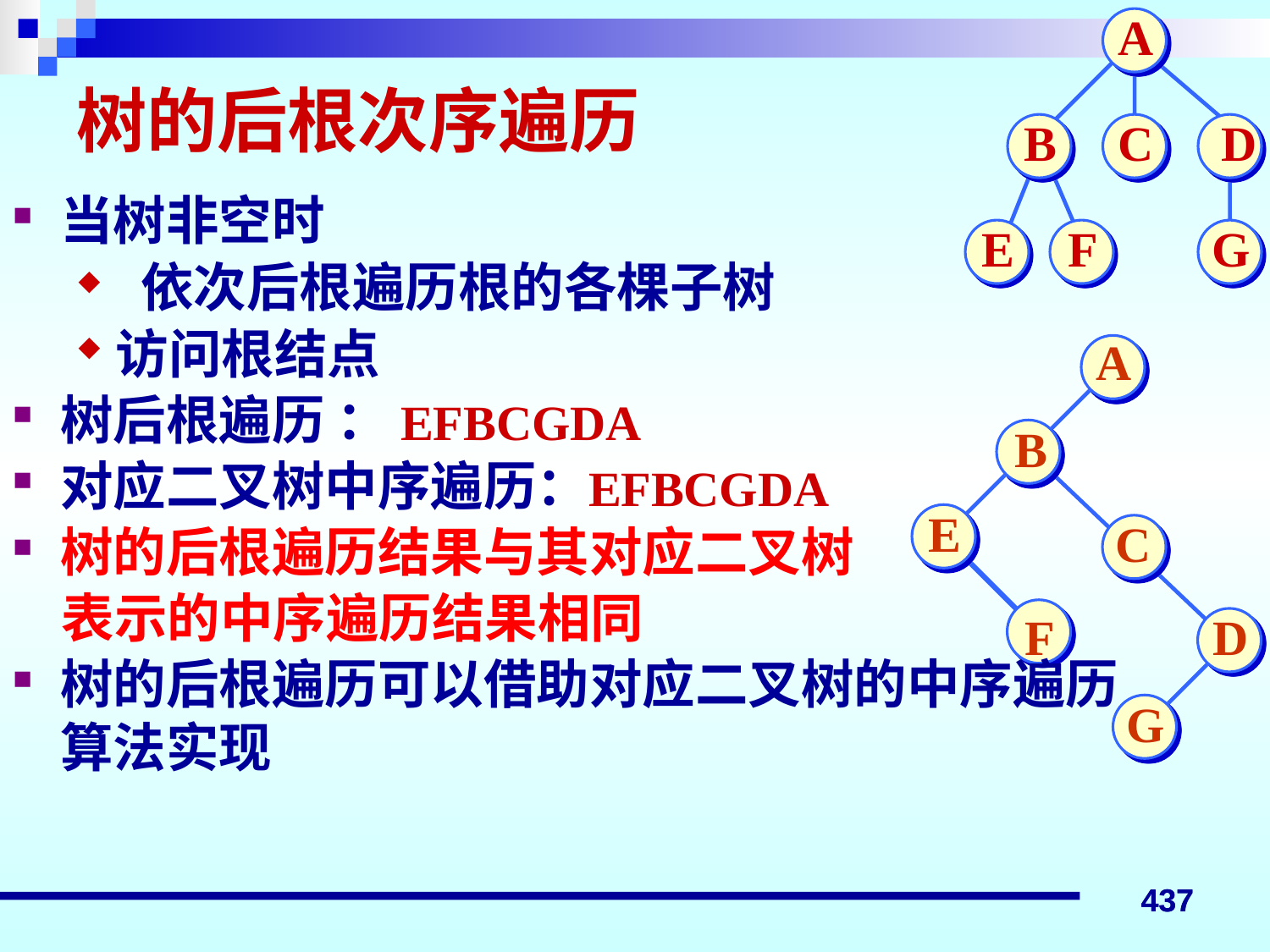

A

B
C
D

E
F
G

# 树的后根次序遍历
当树非空时
 依次后根遍历根的各棵子树
访问根结点
树后根遍历 ：
对应二叉树中序遍历：
树的后根遍历结果与其对应二叉树
   表示的中序遍历结果相同
树的后根遍历可以借助对应二叉树的中序遍历算法实现
A

B

E

C

F
D

G

EFBCGDA
EFBCGDA
437
437